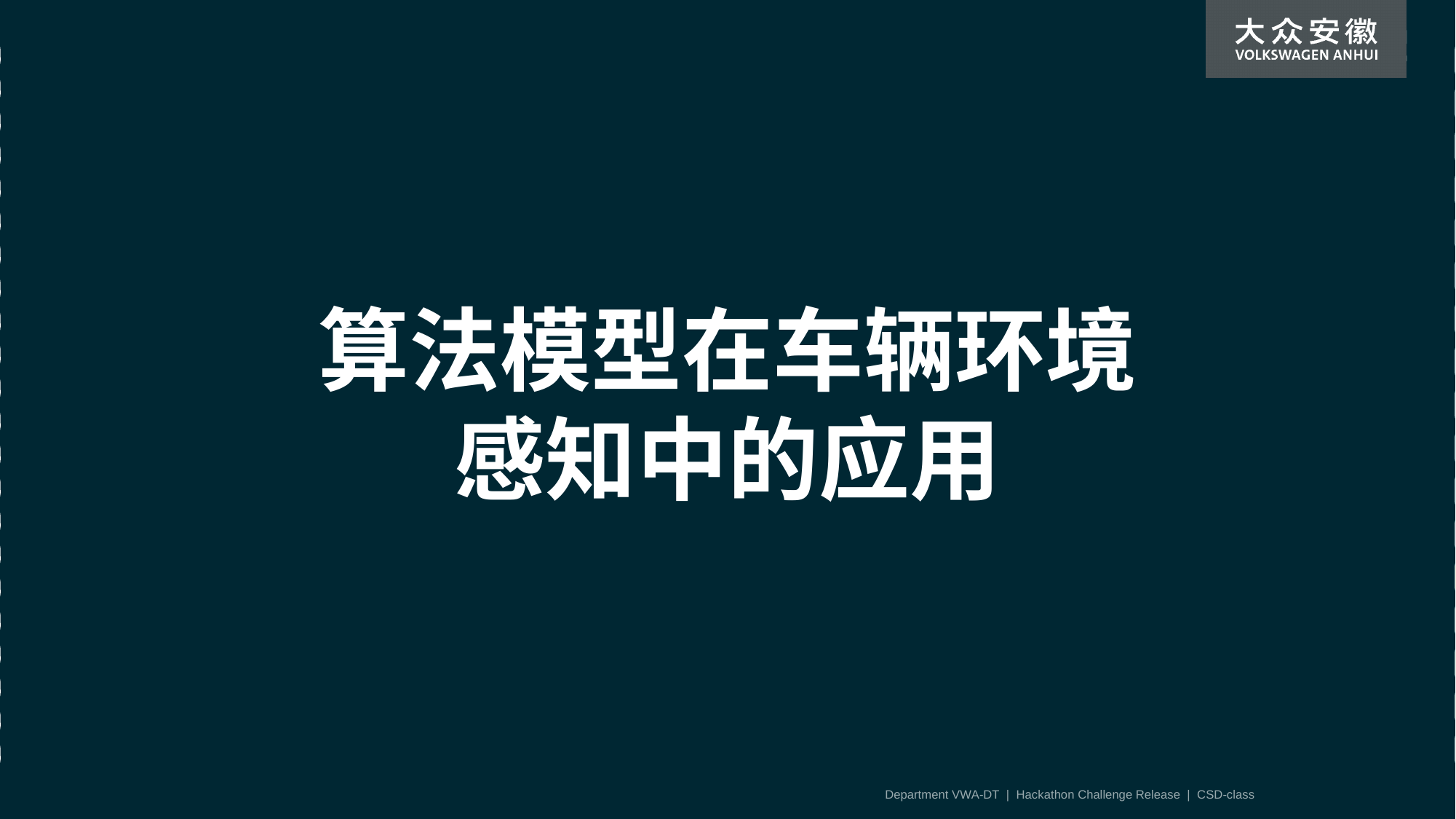

算法模型在车辆环境感知中的应用

14
Department VWA-DT  |  Hackathon Challenge Release  |  CSD-class